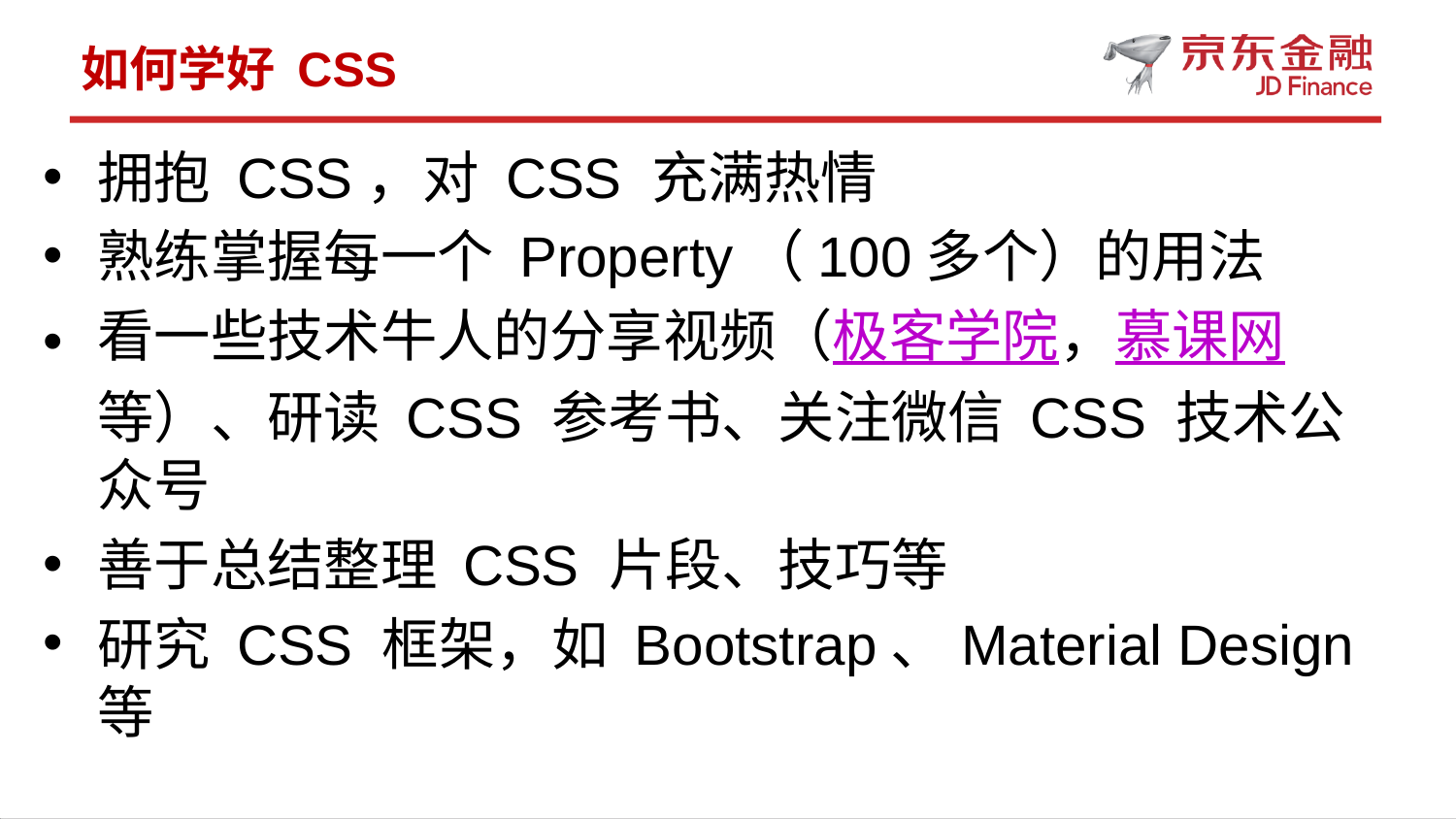

如何学好 CSS
拥抱 CSS，对 CSS 充满热情
熟练掌握每一个 Property（100多个）的用法
看一些技术牛人的分享视频（极客学院，慕课网等）、研读 CSS 参考书、关注微信 CSS 技术公众号
善于总结整理 CSS 片段、技巧等
研究 CSS 框架，如 Bootstrap、Material Design 等